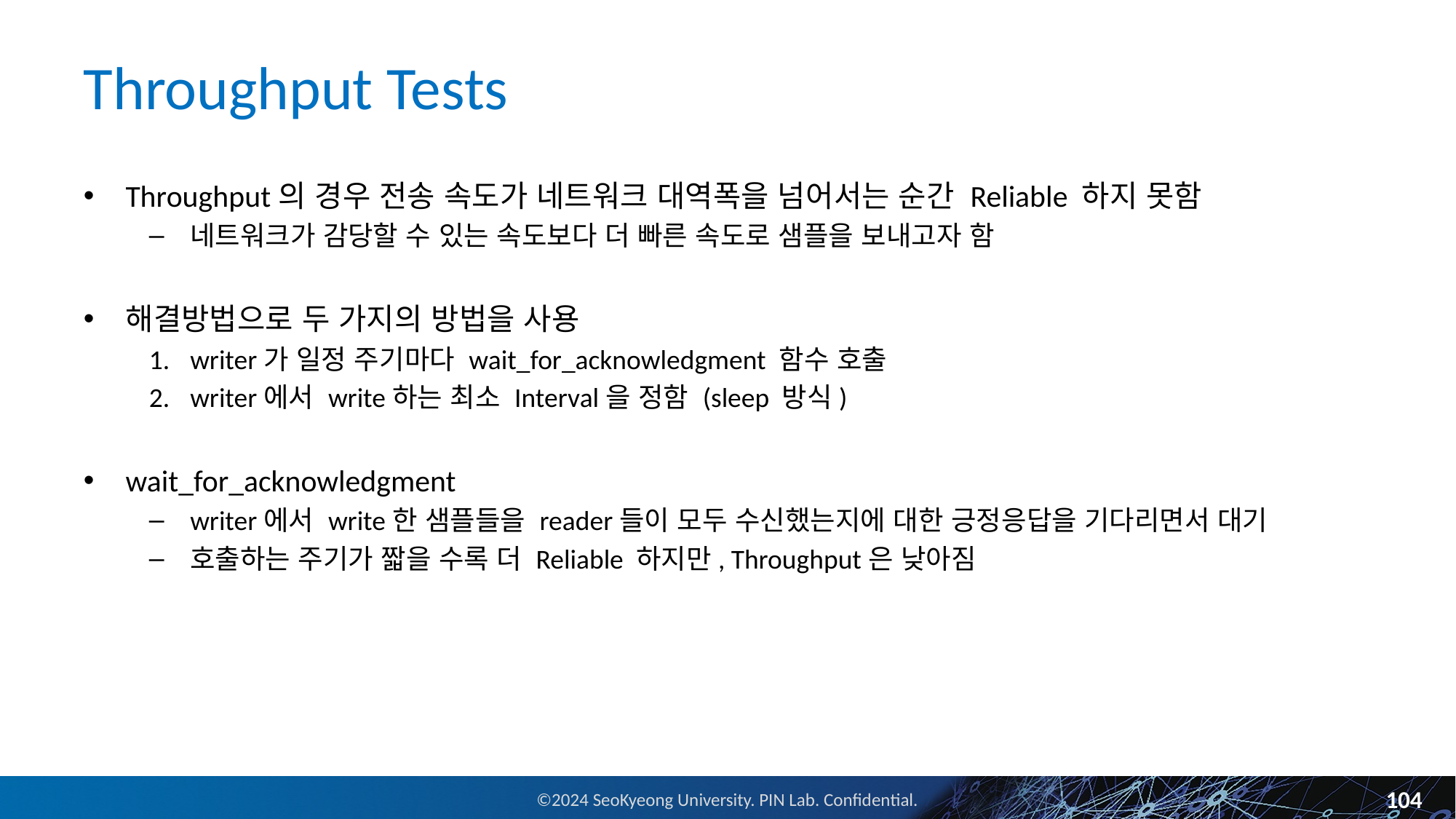

# Throughput Tests
Throughput의 경우 전송 속도가 네트워크 대역폭을 넘어서는 순간 Reliable 하지 못함
네트워크가 감당할 수 있는 속도보다 더 빠른 속도로 샘플을 보내고자 함

해결방법으로 두 가지의 방법을 사용
writer가 일정 주기마다 wait_for_acknowledgment 함수 호출
writer에서 write하는 최소 Interval을 정함 (sleep 방식)

wait_for_acknowledgment
writer에서 write한 샘플들을 reader들이 모두 수신했는지에 대한 긍정응답을 기다리면서 대기
호출하는 주기가 짧을 수록 더 Reliable 하지만, Throughput은 낮아짐
104